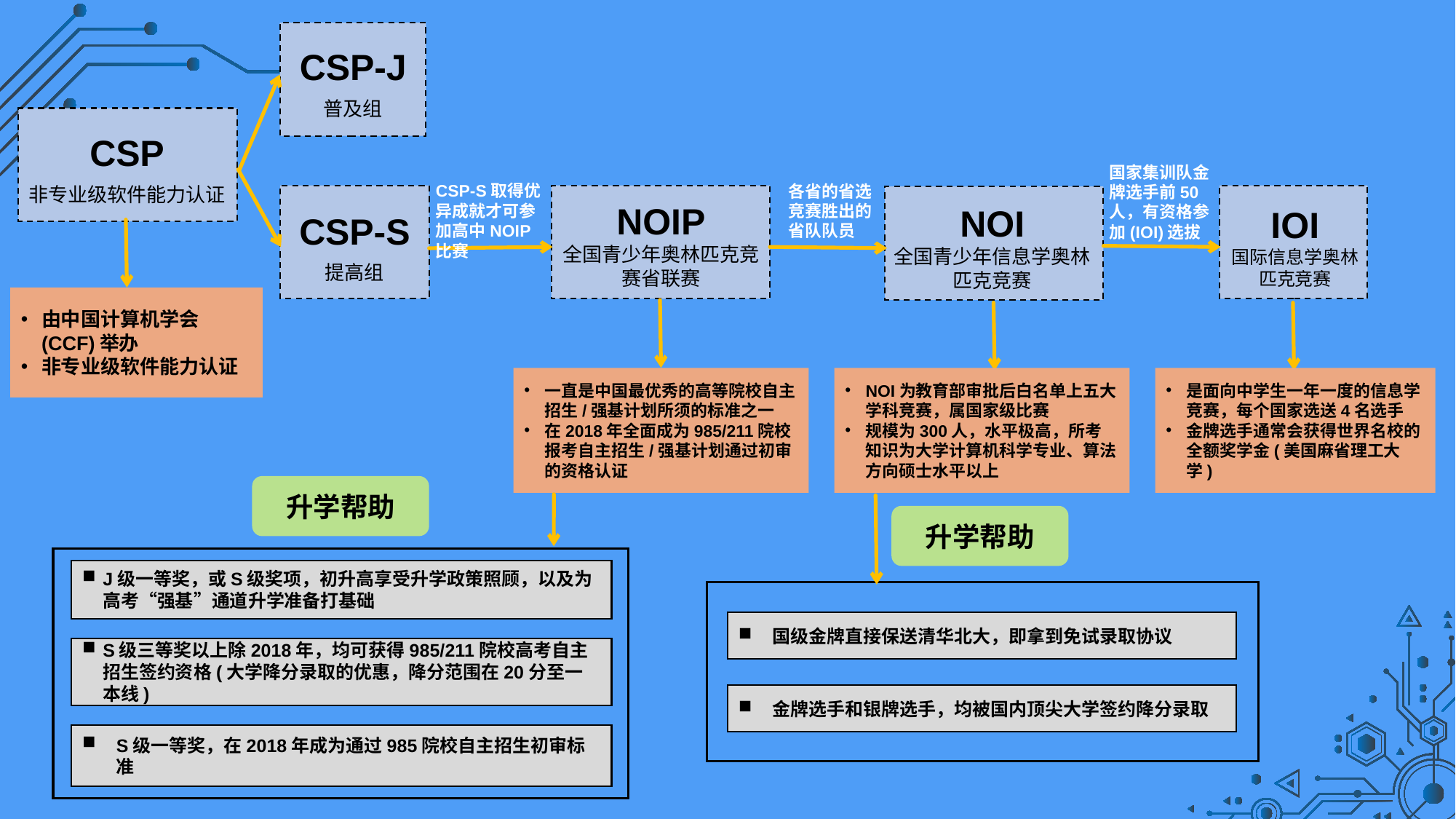

CSP-J

普及组

CSP

非专业级软件能力认证
国家集训队金牌选手前50人，有资格参加(IOI)选拔
CSP-S取得优异成就才可参加高中NOIP比赛
各省的省选竞赛胜出的省队队员

CSP-S

提高组

NOIP
全国青少年奥林匹克竞赛省联赛

IOI
国际信息学奥林匹克竞赛

NOI
全国青少年信息学奥林匹克竞赛
由中国计算机学会(CCF)举办
非专业级软件能力认证
一直是中国最优秀的高等院校自主招生/强基计划所须的标准之一
在2018年全面成为985/211院校报考自主招生/强基计划通过初审的资格认证
NOI为教育部审批后白名单上五大学科竞赛，属国家级比赛
规模为300人，水平极高，所考知识为大学计算机科学专业、算法方向硕士水平以上
是面向中学生一年一度的信息学竞赛，每个国家选送4名选手
金牌选手通常会获得世界名校的全额奖学金(美国麻省理工大学)
升学帮助
升学帮助

J级一等奖，或S级奖项，初升高享受升学政策照顾，以及为高考“强基”通道升学准备打基础
S级三等奖以上除2018年，均可获得985/211院校高考自主招生签约资格(大学降分录取的优惠，降分范围在20分至一本线)
S级一等奖，在2018年成为通过985院校自主招生初审标准

国级金牌直接保送清华北大，即拿到免试录取协议
金牌选手和银牌选手，均被国内顶尖大学签约降分录取